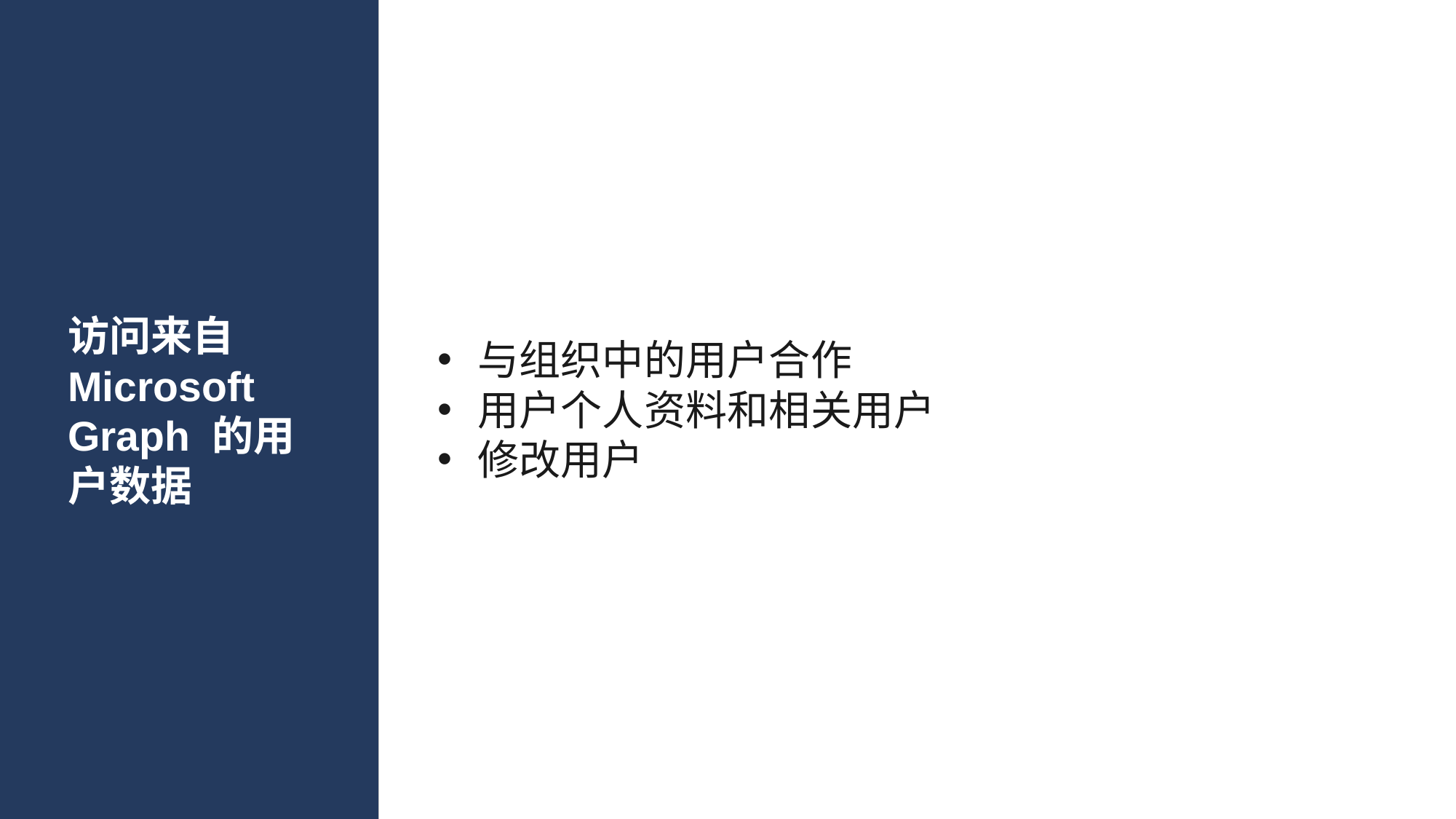

# 访问来自 Microsoft Graph 的用户数据
与组织中的用户合作
用户个人资料和相关用户
修改用户